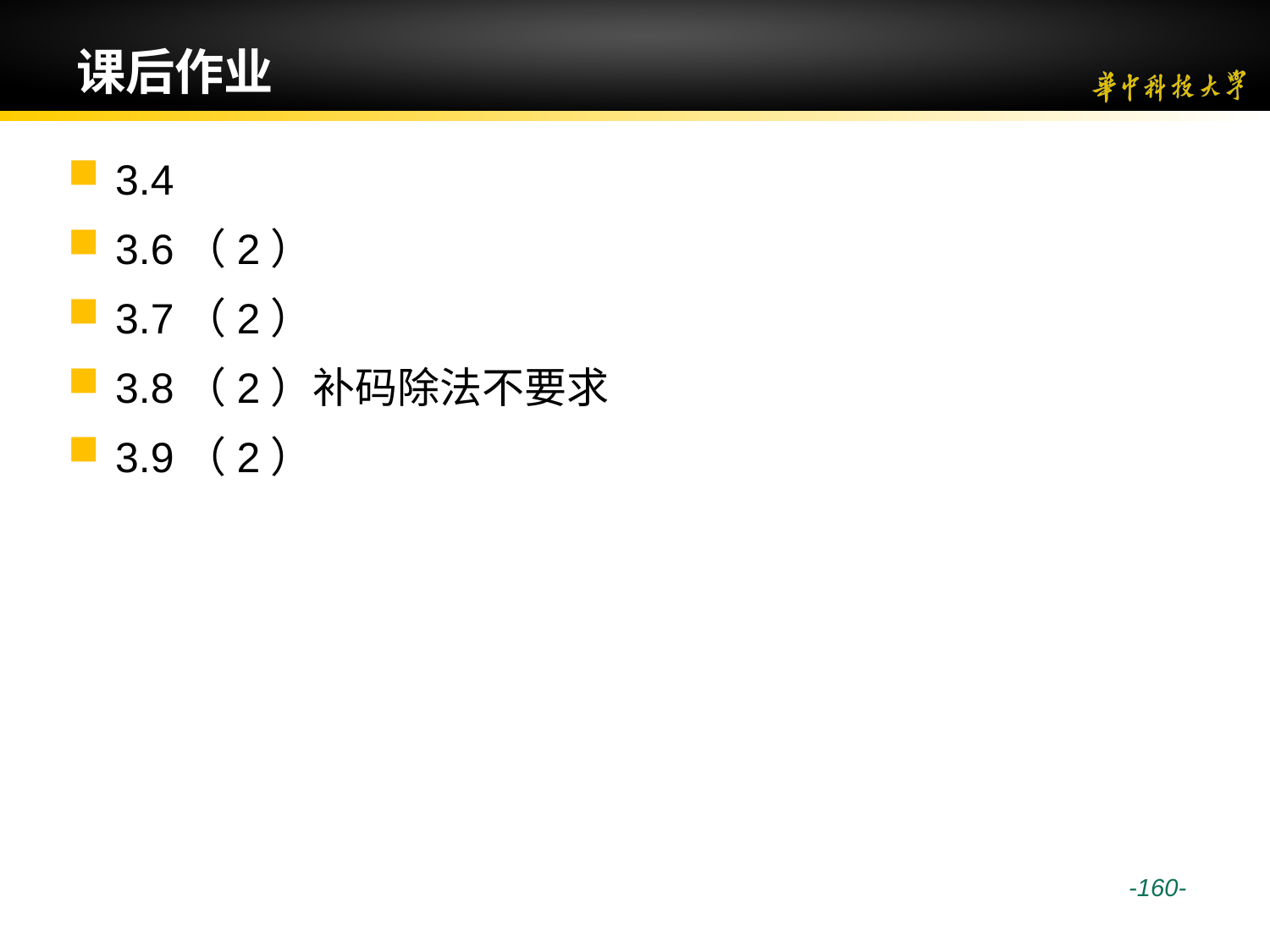

# 课后作业
3.4
3.6（2）
3.7（2）
3.8（2）补码除法不要求
3.9（2）
 -160-